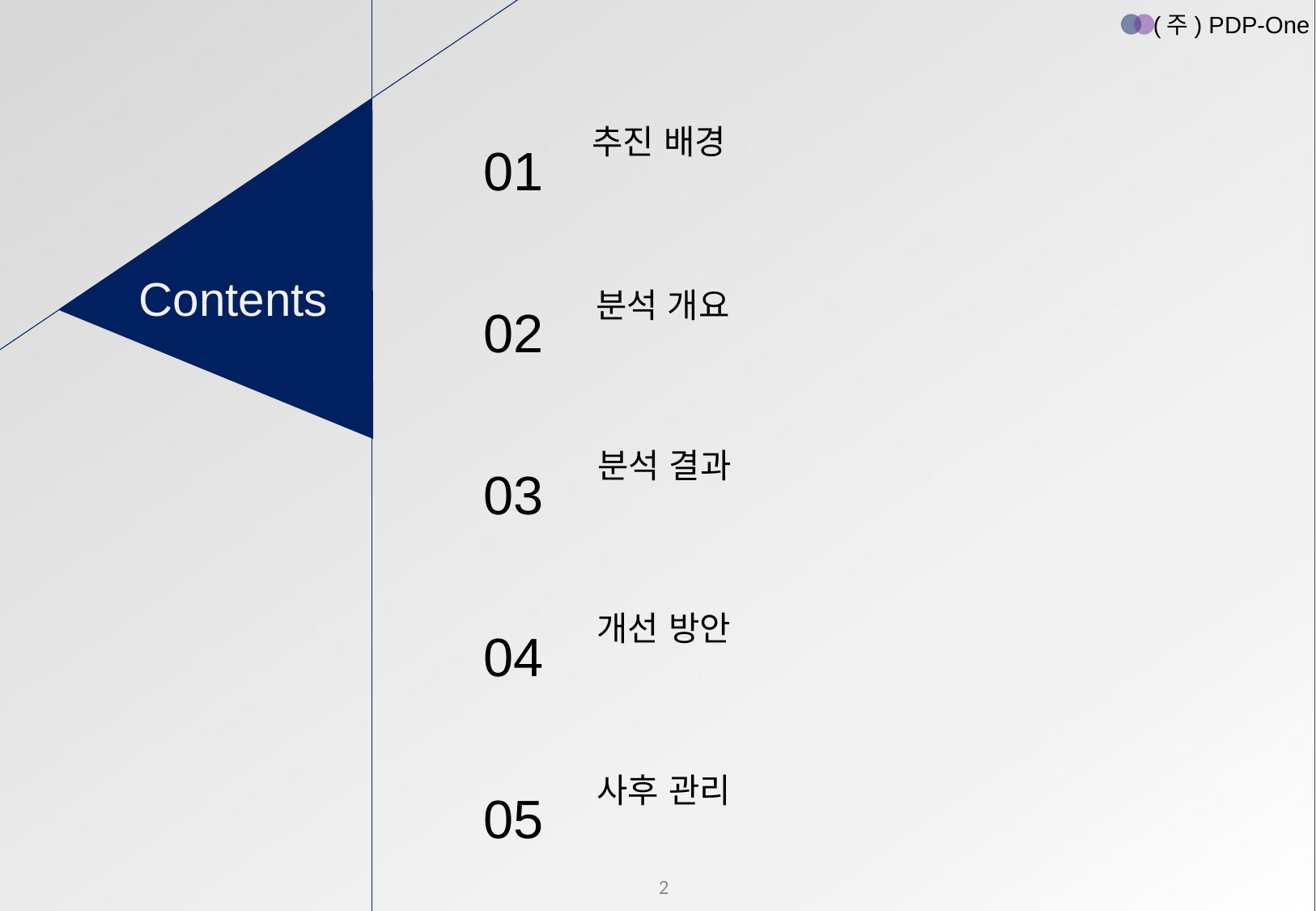

(주) PDP-One

01
02
03
04
05
추진 배경

Contents
분석 개요
분석 결과
개선 방안
사후 관리
2